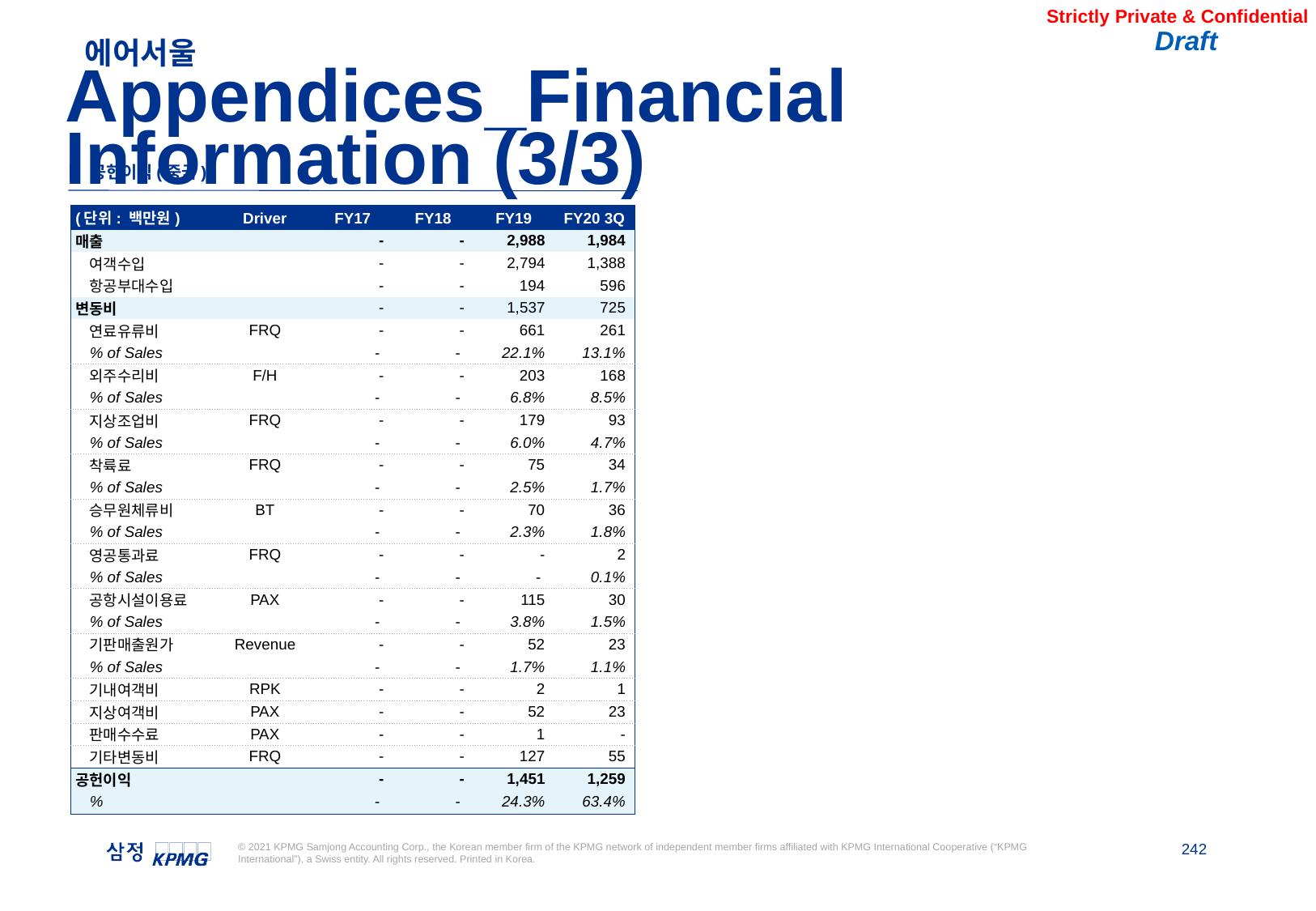

에어서울
Appendices_Financial Information (3/3)
▌공헌이익(중국)

| (단위: 백만원) | Driver | FY17 | FY18 | FY19 | FY20 3Q |
| --- | --- | --- | --- | --- | --- |
| 매출 |  | - | - | 2,988 | 1,984 |
| 여객수입 |  | - | - | 2,794 | 1,388 |
| 항공부대수입 |  | - | - | 194 | 596 |
| 변동비 |  | - | - | 1,537 | 725 |
| 연료유류비 | FRQ | - | - | 661 | 261 |
| % of Sales |  | - | - | 22.1% | 13.1% |
| 외주수리비 | F/H | - | - | 203 | 168 |
| % of Sales |  | - | - | 6.8% | 8.5% |
| 지상조업비 | FRQ | - | - | 179 | 93 |
| % of Sales |  | - | - | 6.0% | 4.7% |
| 착륙료 | FRQ | - | - | 75 | 34 |
| % of Sales |  | - | - | 2.5% | 1.7% |
| 승무원체류비 | BT | - | - | 70 | 36 |
| % of Sales |  | - | - | 2.3% | 1.8% |
| 영공통과료 | FRQ | - | - | - | 2 |
| % of Sales |  | - | - | - | 0.1% |
| 공항시설이용료 | PAX | - | - | 115 | 30 |
| % of Sales |  | - | - | 3.8% | 1.5% |
| 기판매출원가 | Revenue | - | - | 52 | 23 |
| % of Sales |  | - | - | 1.7% | 1.1% |
| 기내여객비 | RPK | - | - | 2 | 1 |
| 지상여객비 | PAX | - | - | 52 | 23 |
| 판매수수료 | PAX | - | - | 1 | - |
| 기타변동비 | FRQ | - | - | 127 | 55 |
| 공헌이익 |  | - | - | 1,451 | 1,259 |
| % |  | - | - | 24.3% | 63.4% |